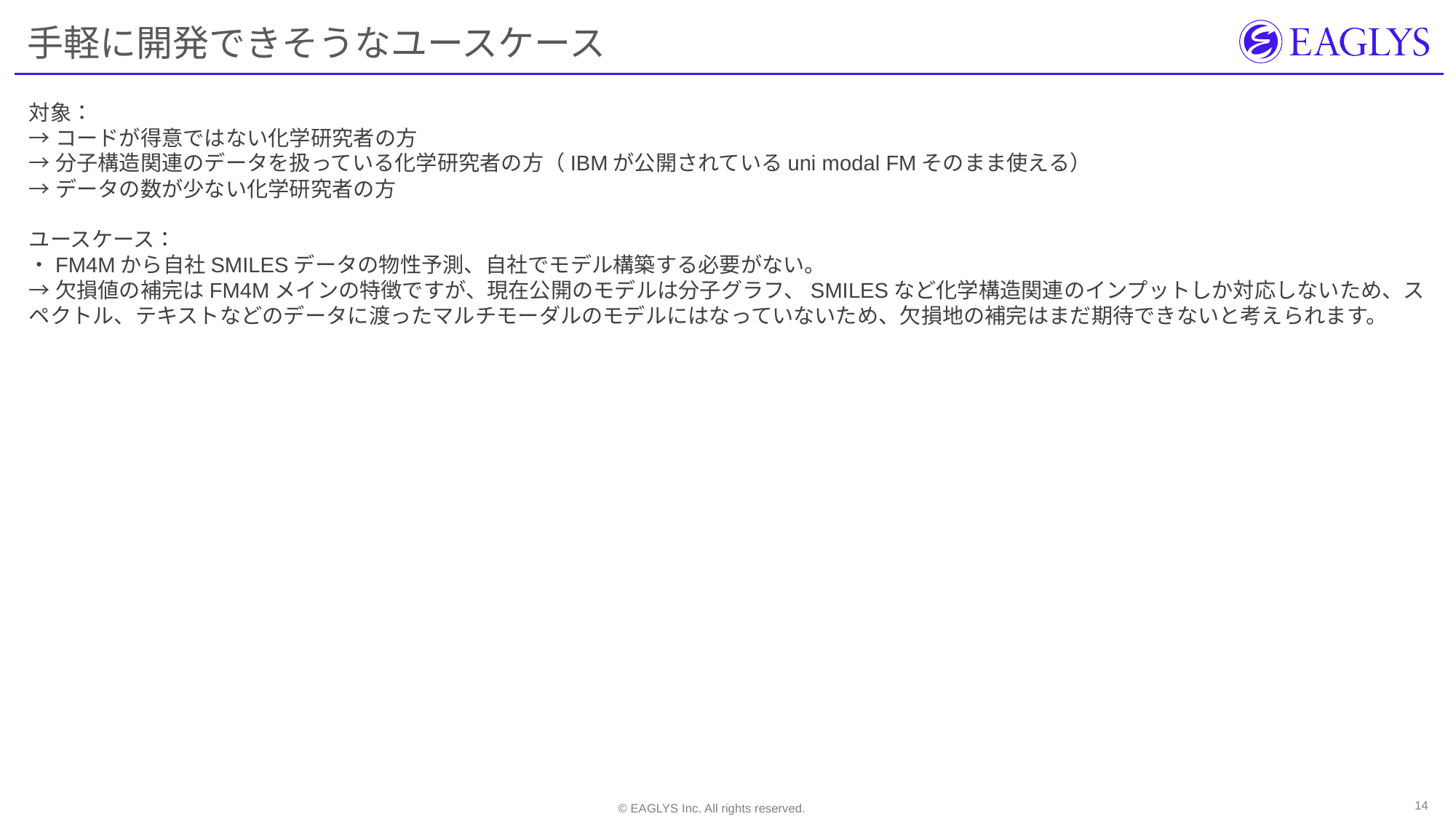

# 手軽に開発できそうなユースケース
対象：
→コードが得意ではない化学研究者の方
→分子構造関連のデータを扱っている化学研究者の方（IBMが公開されているuni modal FMそのまま使える）
→データの数が少ない化学研究者の方

ユースケース：
・FM4Mから自社SMILESデータの物性予測、自社でモデル構築する必要がない。
→欠損値の補完はFM4Mメインの特徴ですが、現在公開のモデルは分子グラフ、SMILESなど化学構造関連のインプットしか対応しないため、スペクトル、テキストなどのデータに渡ったマルチモーダルのモデルにはなっていないため、欠損地の補完はまだ期待できないと考えられます。
14